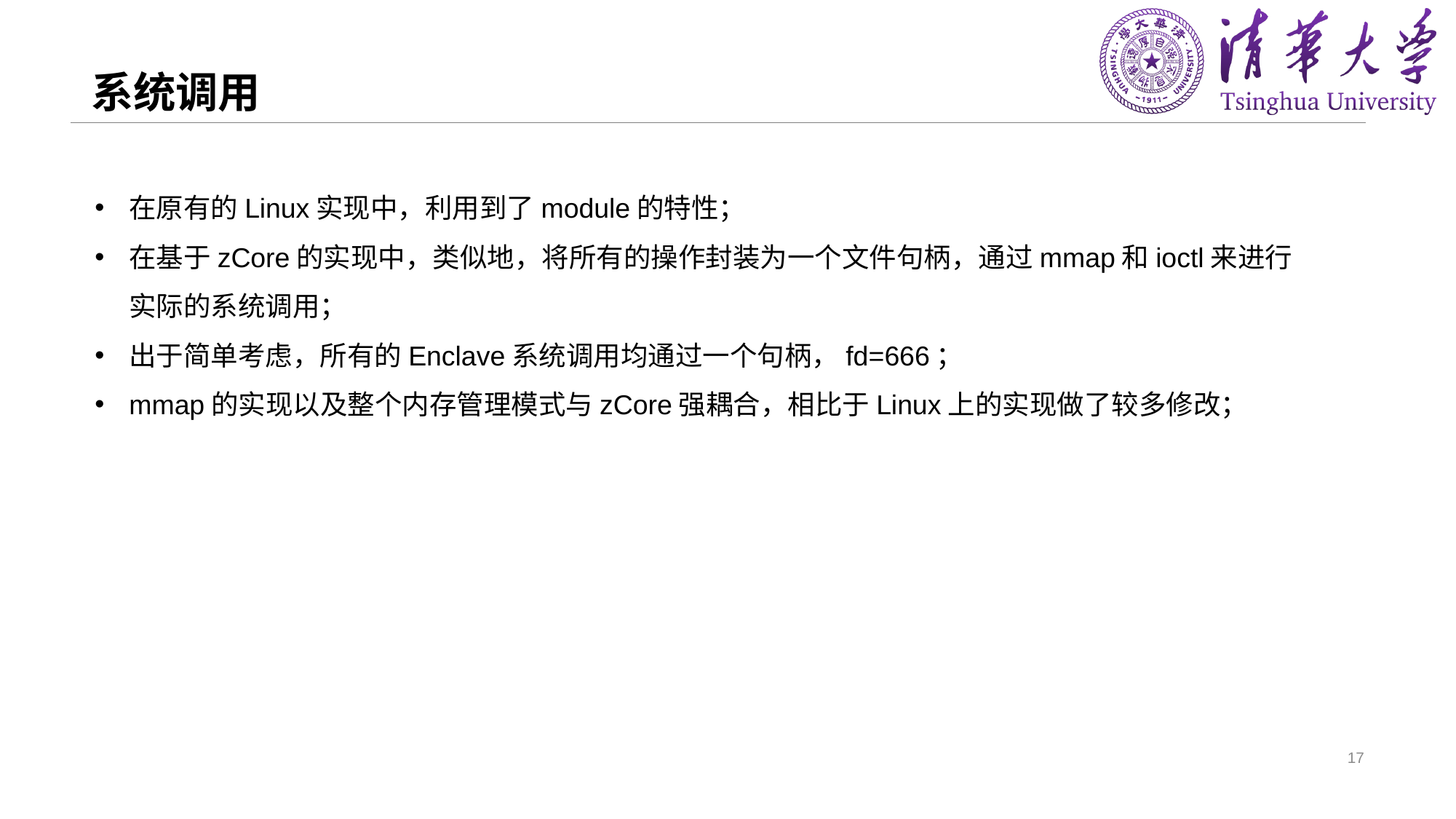

# 系统调用
在原有的Linux实现中，利用到了module的特性；
在基于zCore的实现中，类似地，将所有的操作封装为一个文件句柄，通过mmap和ioctl来进行实际的系统调用；
出于简单考虑，所有的Enclave系统调用均通过一个句柄，fd=666；
mmap的实现以及整个内存管理模式与zCore强耦合，相比于Linux上的实现做了较多修改；
17